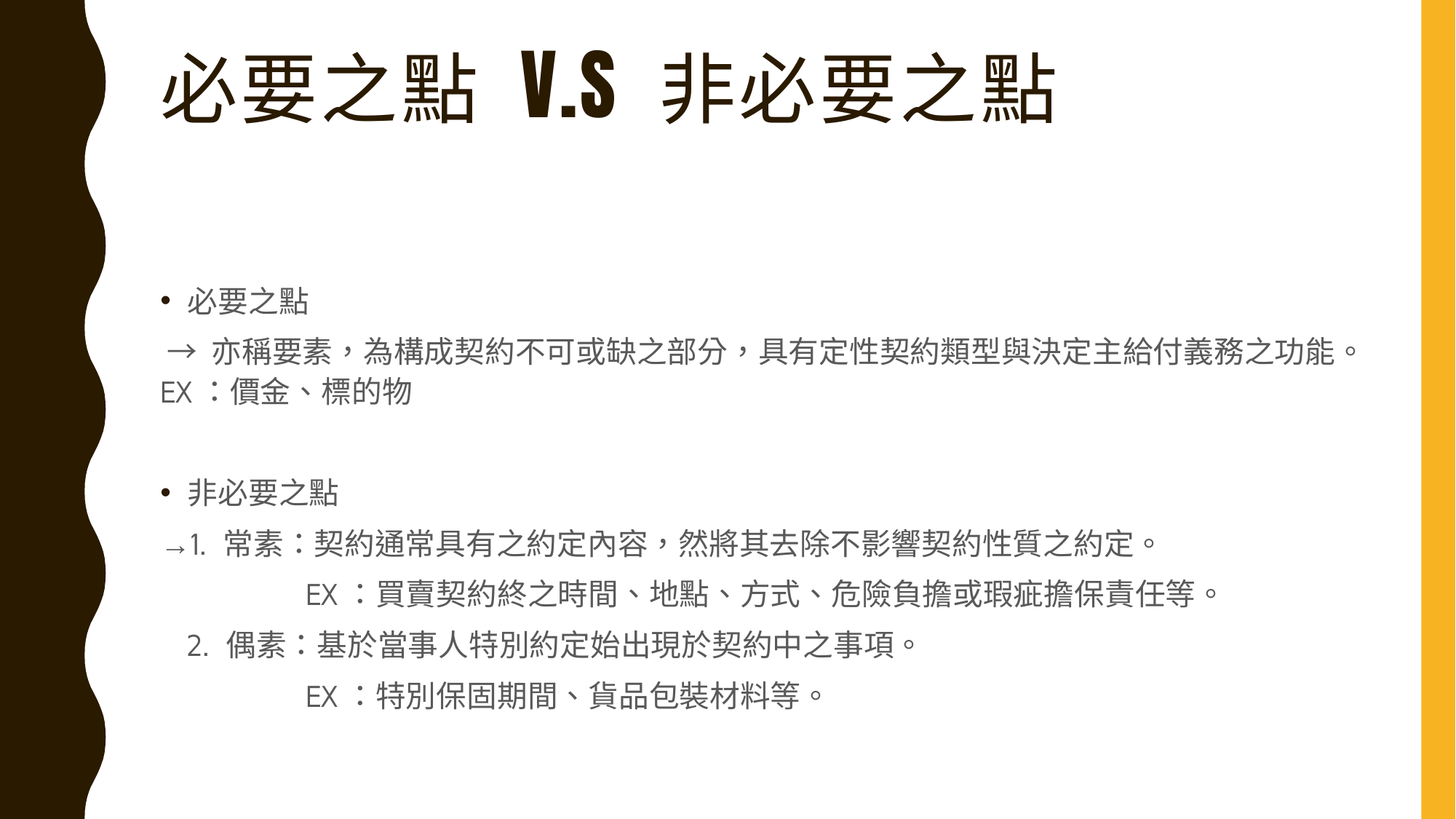

# 必要之點 V.S 非必要之點
必要之點
 → 亦稱要素，為構成契約不可或缺之部分，具有定性契約類型與決定主給付義務之功能。EX：價金、標的物

非必要之點
→1. 常素：契約通常具有之約定內容，然將其去除不影響契約性質之約定。
                EX：買賣契約終之時間、地點、方式、危險負擔或瑕疵擔保責任等。
   2. 偶素：基於當事人特別約定始出現於契約中之事項。
                EX：特別保固期間、貨品包裝材料等。